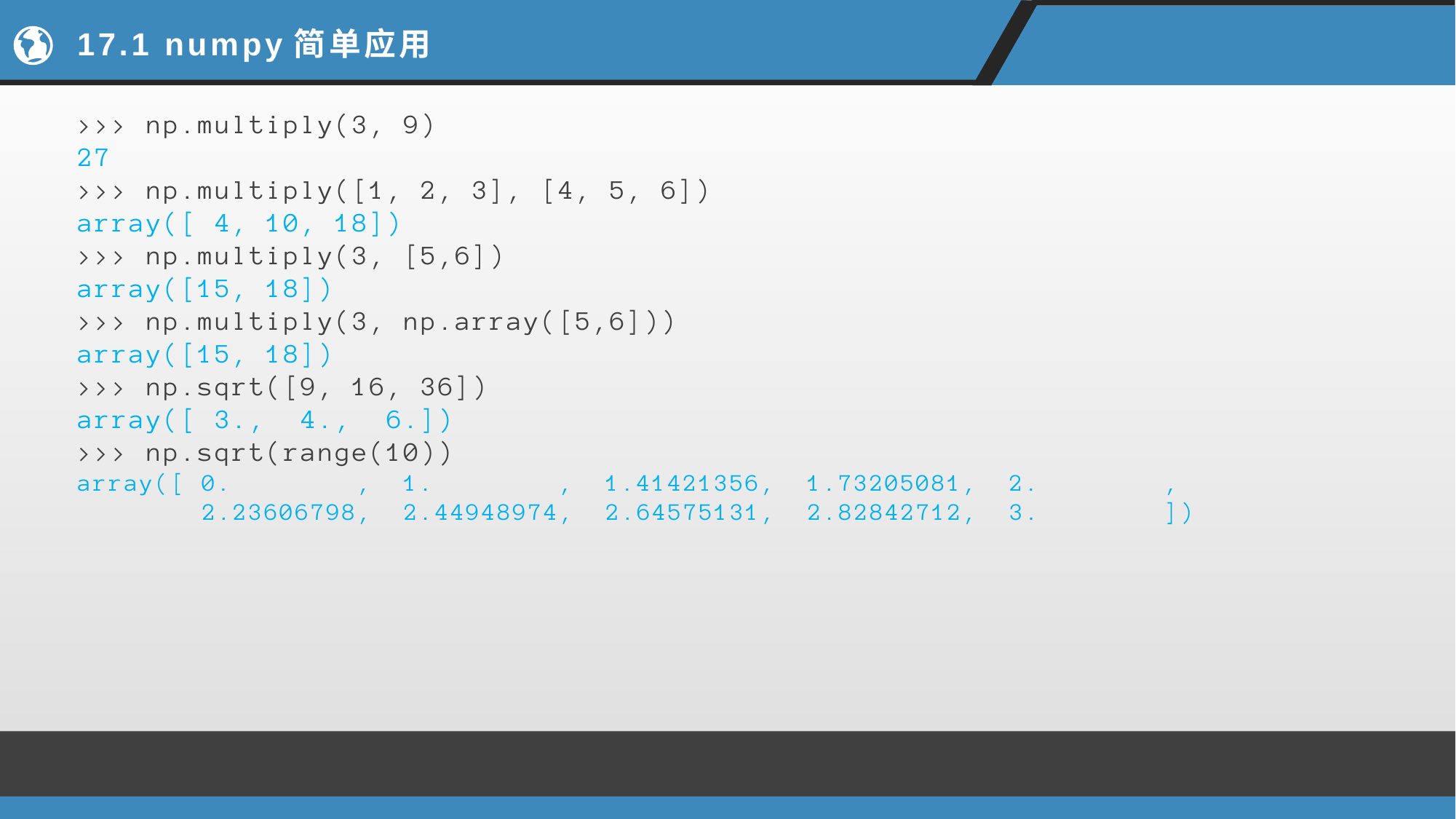

# 17.1 numpy简单应用

>>> np.multiply(3, 9)
27
>>> np.multiply([1, 2, 3], [4, 5, 6])
array([ 4, 10, 18])
>>> np.multiply(3, [5,6])
array([15, 18])
>>> np.multiply(3, np.array([5,6]))
array([15, 18])
>>> np.sqrt([9, 16, 36])
array([ 3.,  4.,  6.])
>>> np.sqrt(range(10))
array([ 0.        ,  1.        ,  1.41421356,  1.73205081,  2.        ,
        2.23606798,  2.44948974,  2.64575131,  2.82842712,  3.        ])